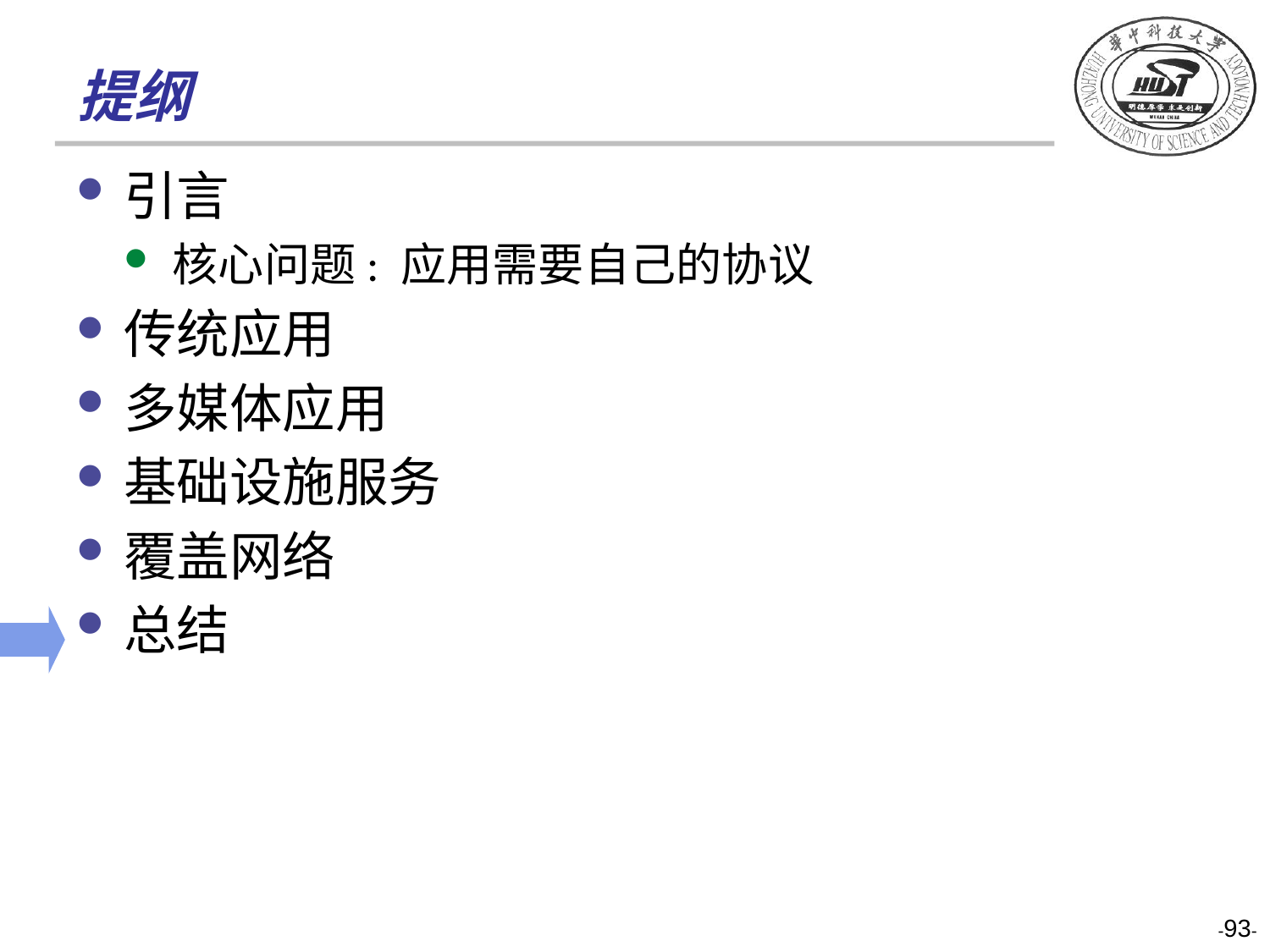

# 提纲
引言
核心问题: 应用需要自己的协议
传统应用
多媒体应用
基础设施服务
覆盖网络
总结

-93-